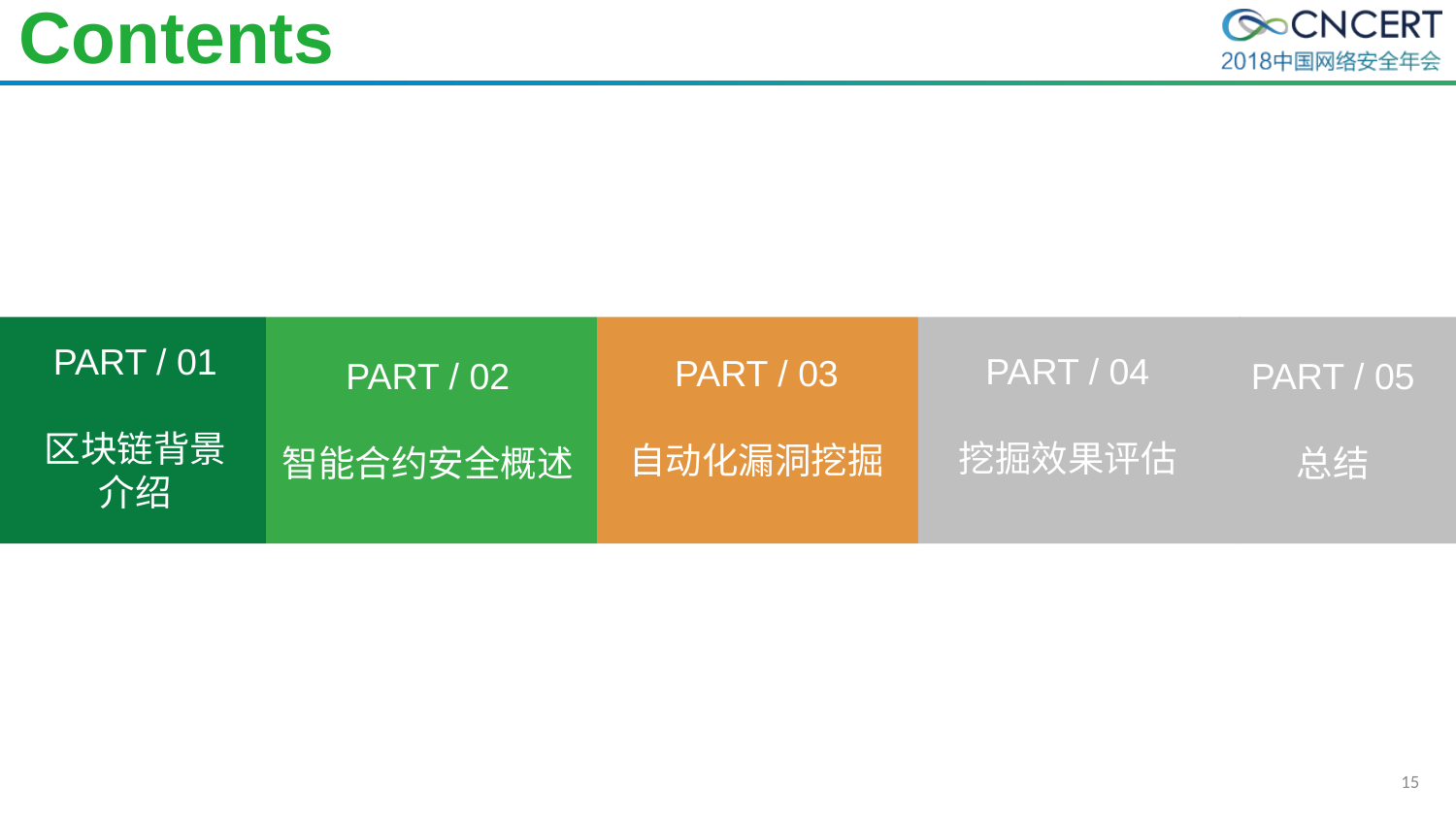

# Contents

PART / 01

区块链背景
介绍
PART / 04

挖掘效果评估

PART / 03

自动化漏洞挖掘

PART / 02

智能合约安全概述
PART / 05

总结
PART / 01
区块链背景介绍
15